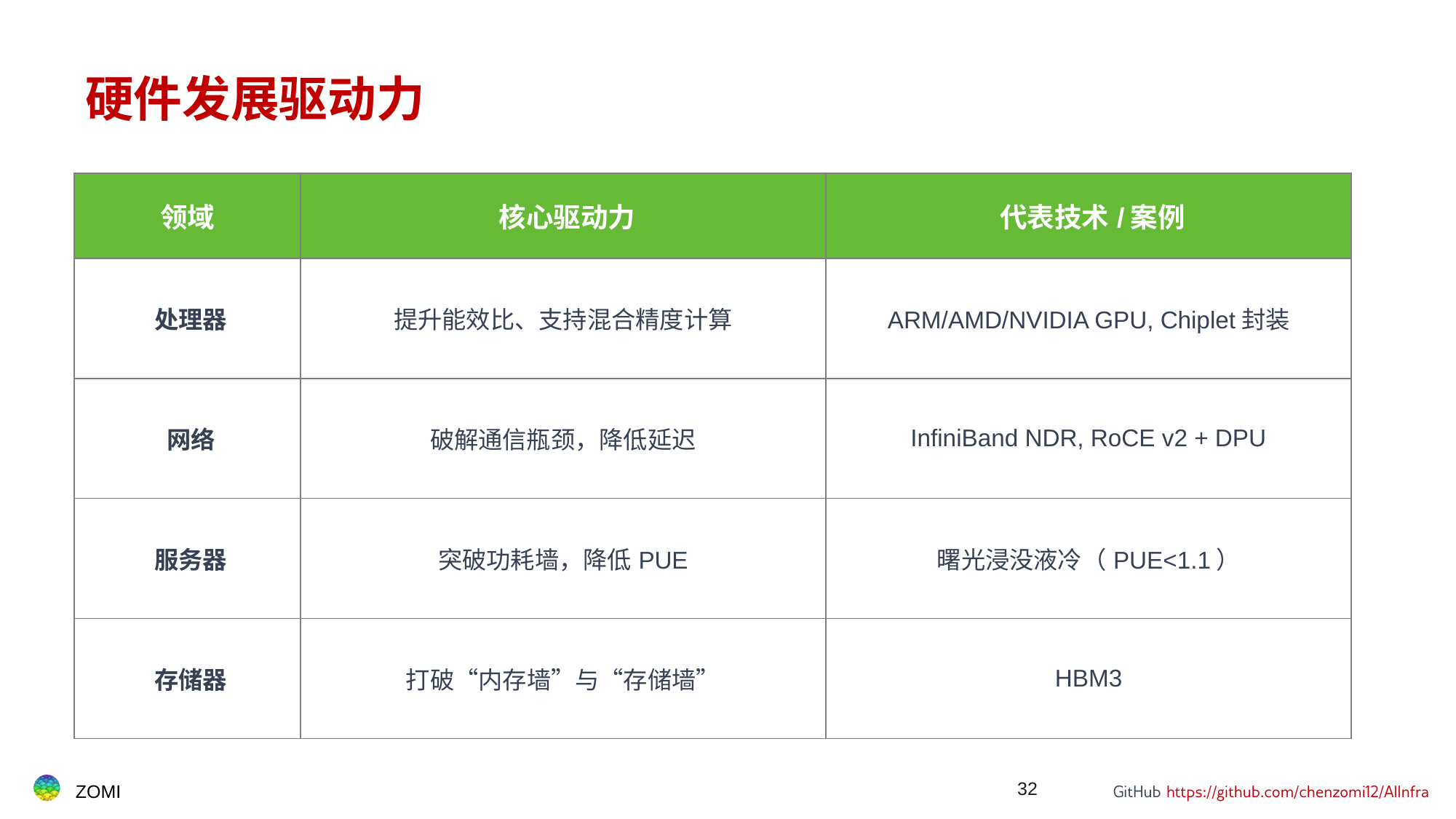

# 硬件发展驱动力​
| 领域​​ | ​​核心驱动力​​ | ​​代表技术/案例​​ |
| --- | --- | --- |
| ​​处理器​​ | 提升能效比、支持混合精度计算 | ARM/AMD/NVIDIA GPU, Chiplet封装 |
| ​​网络​​ | 破解通信瓶颈，降低延迟 | InfiniBand NDR, RoCE v2 + DPU |
| ​​服务器 | 突破功耗墙，降低PUE | 曙光浸没液冷（PUE<1.1） |
| ​​存储器​​ | 打破“内存墙”与“存储墙” | HBM3 |